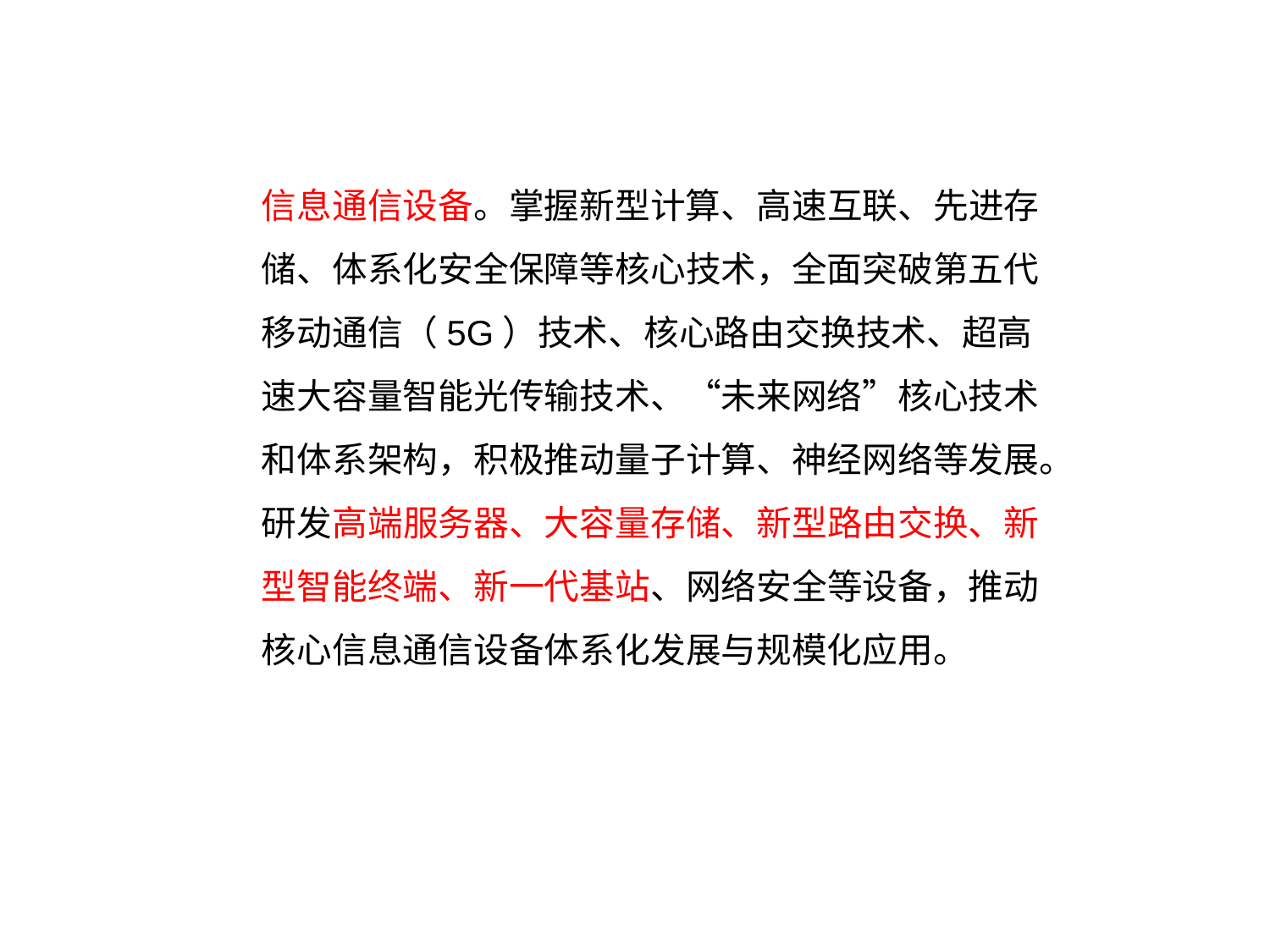

信息通信设备。掌握新型计算、高速互联、先进存储、体系化安全保障等核心技术，全面突破第五代移动通信（5G）技术、核心路由交换技术、超高速大容量智能光传输技术、“未来网络”核心技术和体系架构，积极推动量子计算、神经网络等发展。研发高端服务器、大容量存储、新型路由交换、新型智能终端、新一代基站、网络安全等设备，推动核心信息通信设备体系化发展与规模化应用。